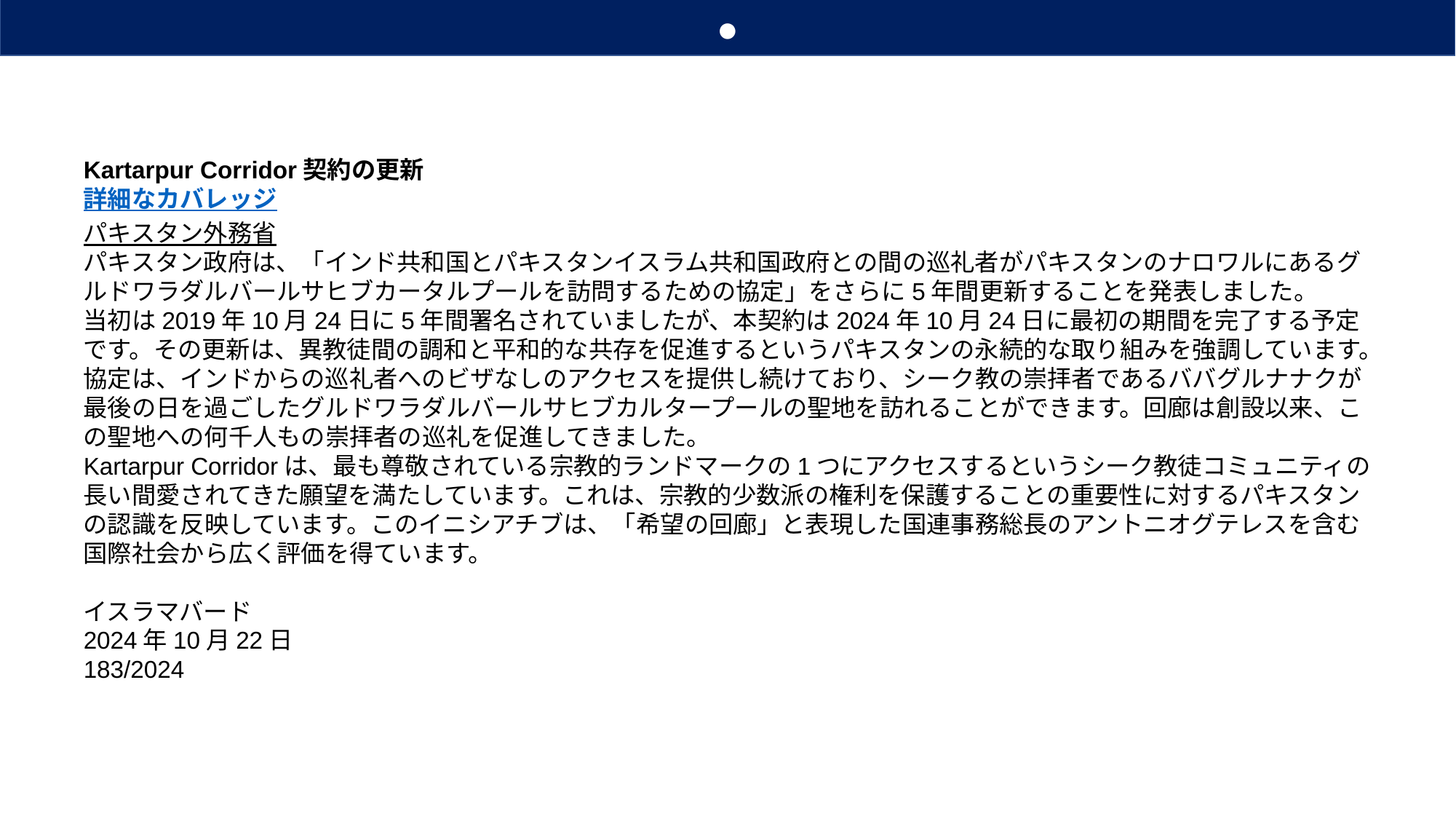

●
Kartarpur Corridor契約の更新
詳細なカバレッジ
パキスタン外務省
パキスタン政府は、「インド共和国とパキスタンイスラム共和国政府との間の巡礼者がパキスタンのナロワルにあるグルドワラダルバールサヒブカータルプールを訪問するための協定」をさらに5年間更新することを発表しました。
当初は2019年10月24日に5年間署名されていましたが、本契約は2024年10月24日に最初の期間を完了する予定です。その更新は、異教徒間の調和と平和的な共存を促進するというパキスタンの永続的な取り組みを強調しています。
協定は、インドからの巡礼者へのビザなしのアクセスを提供し続けており、シーク教の崇拝者であるババグルナナクが最後の日を過ごしたグルドワラダルバールサヒブカルタープールの聖地を訪れることができます。回廊は創設以来、この聖地への何千人もの崇拝者の巡礼を促進してきました。
Kartarpur Corridorは、最も尊敬されている宗教的ランドマークの1つにアクセスするというシーク教徒コミュニティの長い間愛されてきた願望を満たしています。これは、宗教的少数派の権利を保護することの重要性に対するパキスタンの認識を反映しています。このイニシアチブは、「希望の回廊」と表現した国連事務総長のアントニオグテレスを含む国際社会から広く評価を得ています。
イスラマバード
2024年10月22日
183/2024